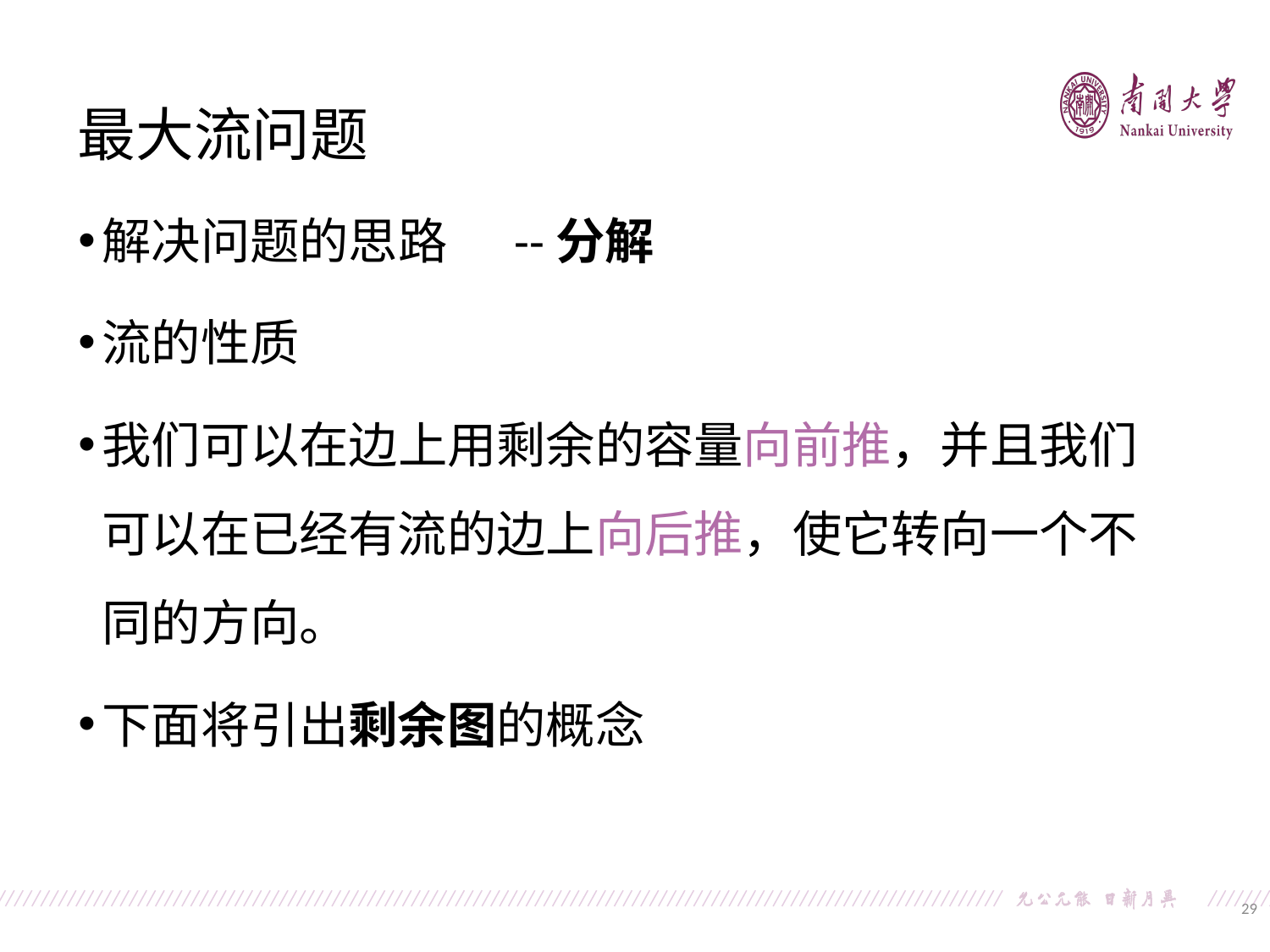

最大流问题
解决问题的思路     --分解
流的性质
我们可以在边上用剩余的容量向前推，并且我们可以在已经有流的边上向后推，使它转向一个不同的方向。
下面将引出剩余图的概念
29